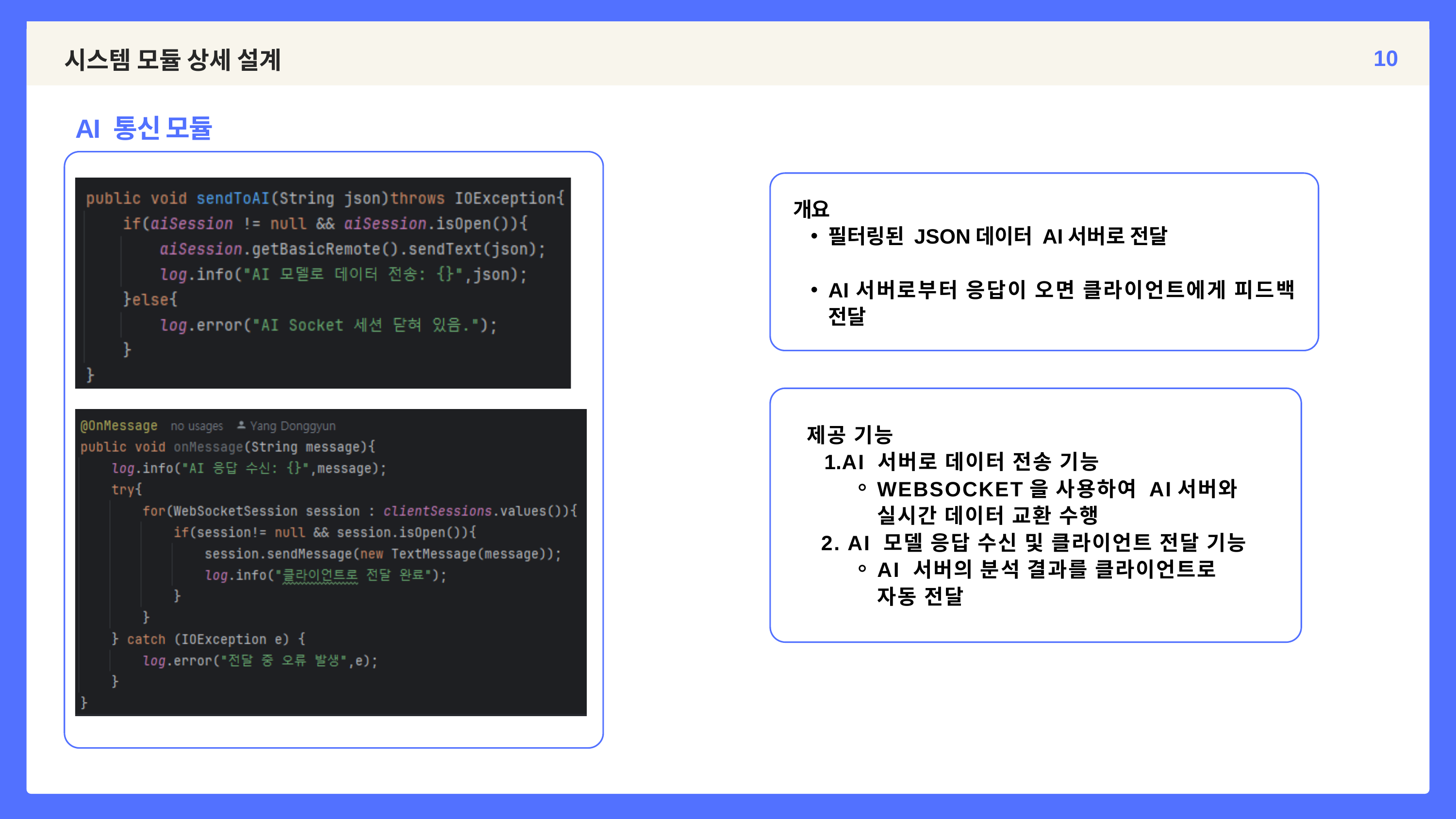

10
시스템 모듈 상세 설계
AI 통신 모듈

개요
필터링된 JSON데이터 AI서버로 전달

AI서버로부터 응답이 오면 클라이언트에게 피드백 전달

제공 기능
AI 서버로 데이터 전송 기능
WEBSOCKET을 사용하여 AI서버와 실시간 데이터 교환 수행
  2. AI 모델 응답 수신 및 클라이언트 전달 기능
AI 서버의 분석 결과를 클라이언트로 자동 전달